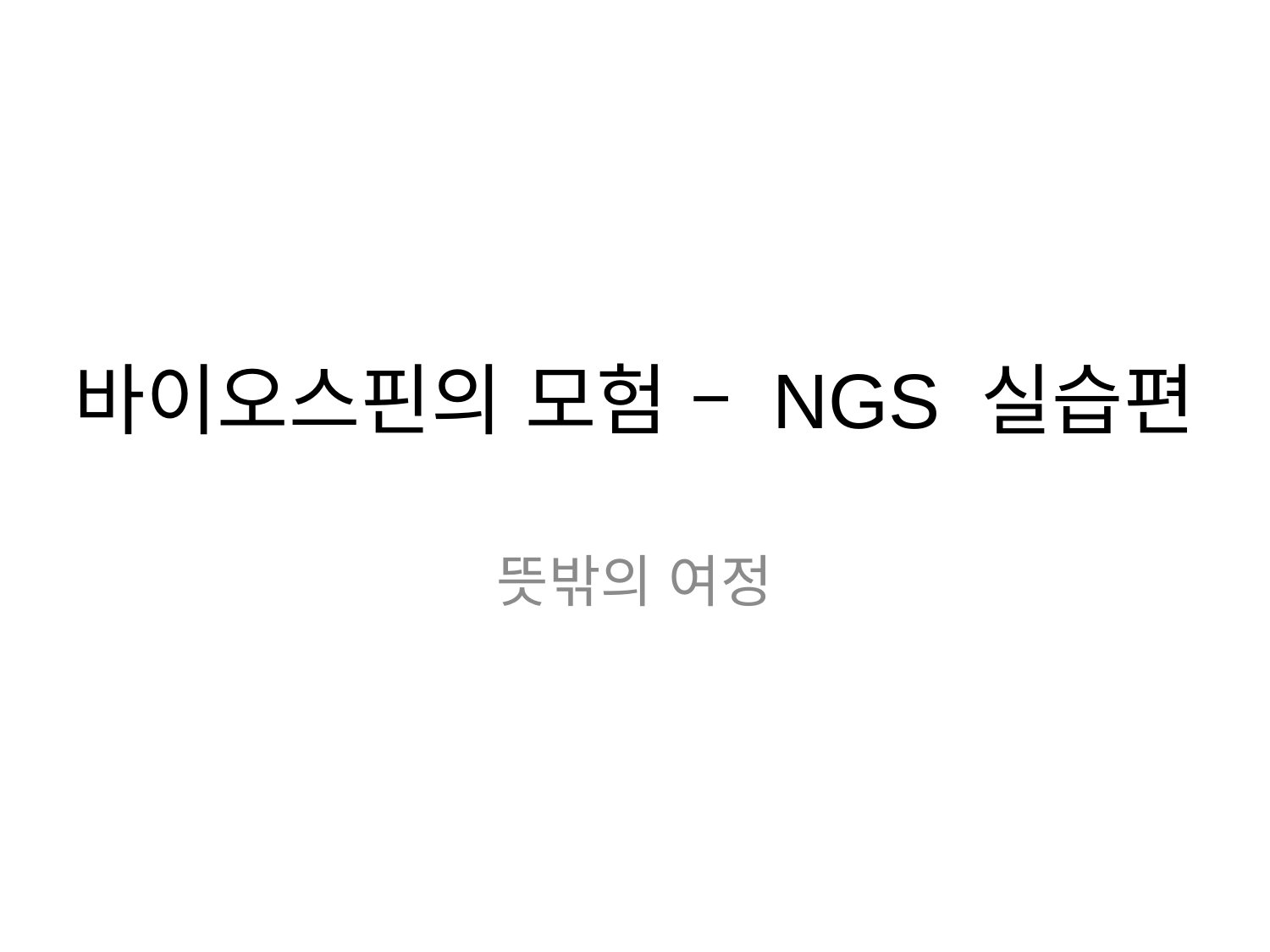

# 바이오스핀의 모험 – NGS 실습편
뜻밖의 여정